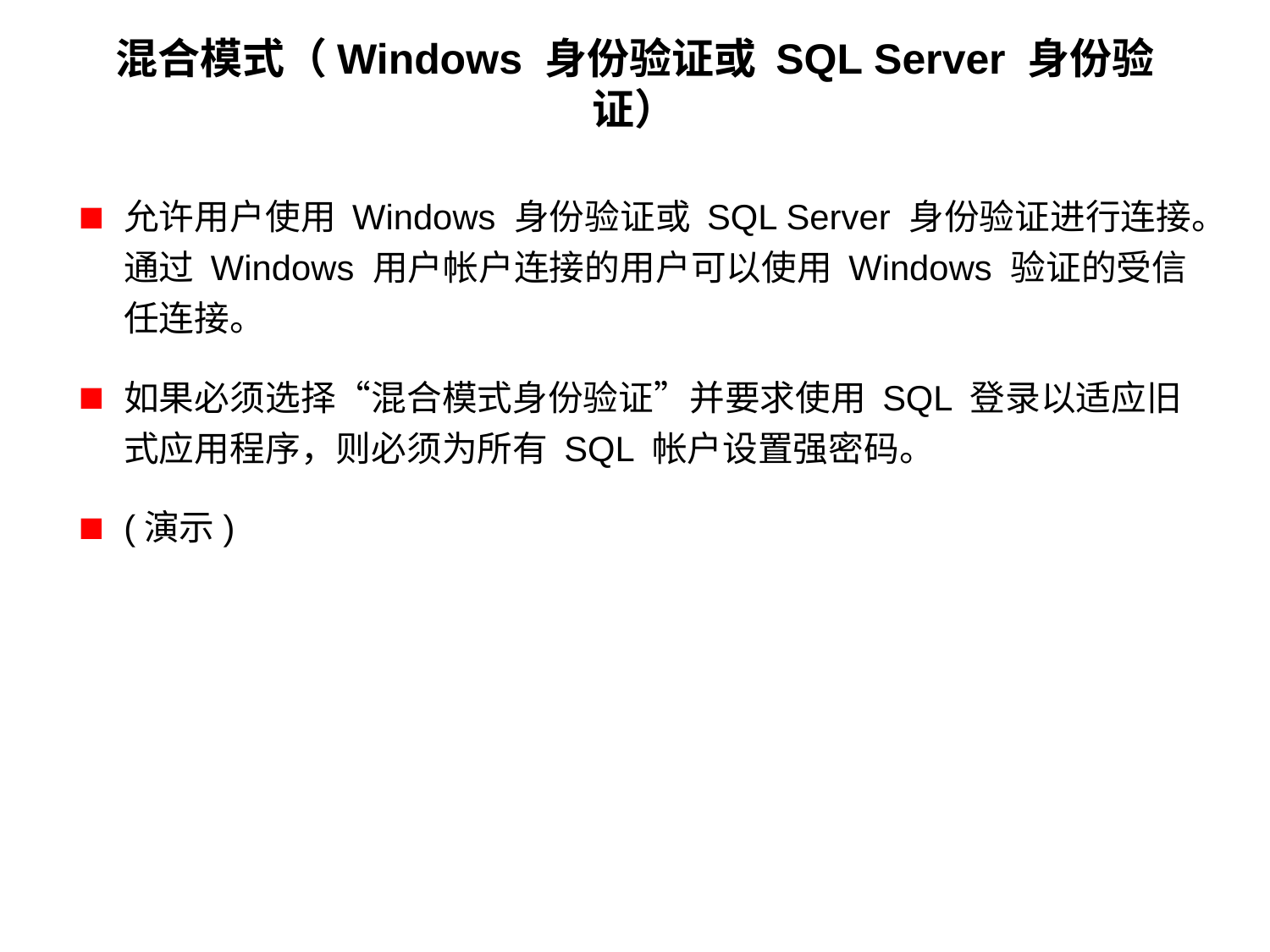

# 混合模式（Windows 身份验证或 SQL Server 身份验证）
允许用户使用 Windows 身份验证或 SQL Server 身份验证进行连接。通过 Windows 用户帐户连接的用户可以使用 Windows 验证的受信任连接。
如果必须选择“混合模式身份验证”并要求使用 SQL 登录以适应旧式应用程序，则必须为所有 SQL 帐户设置强密码。
(演示)